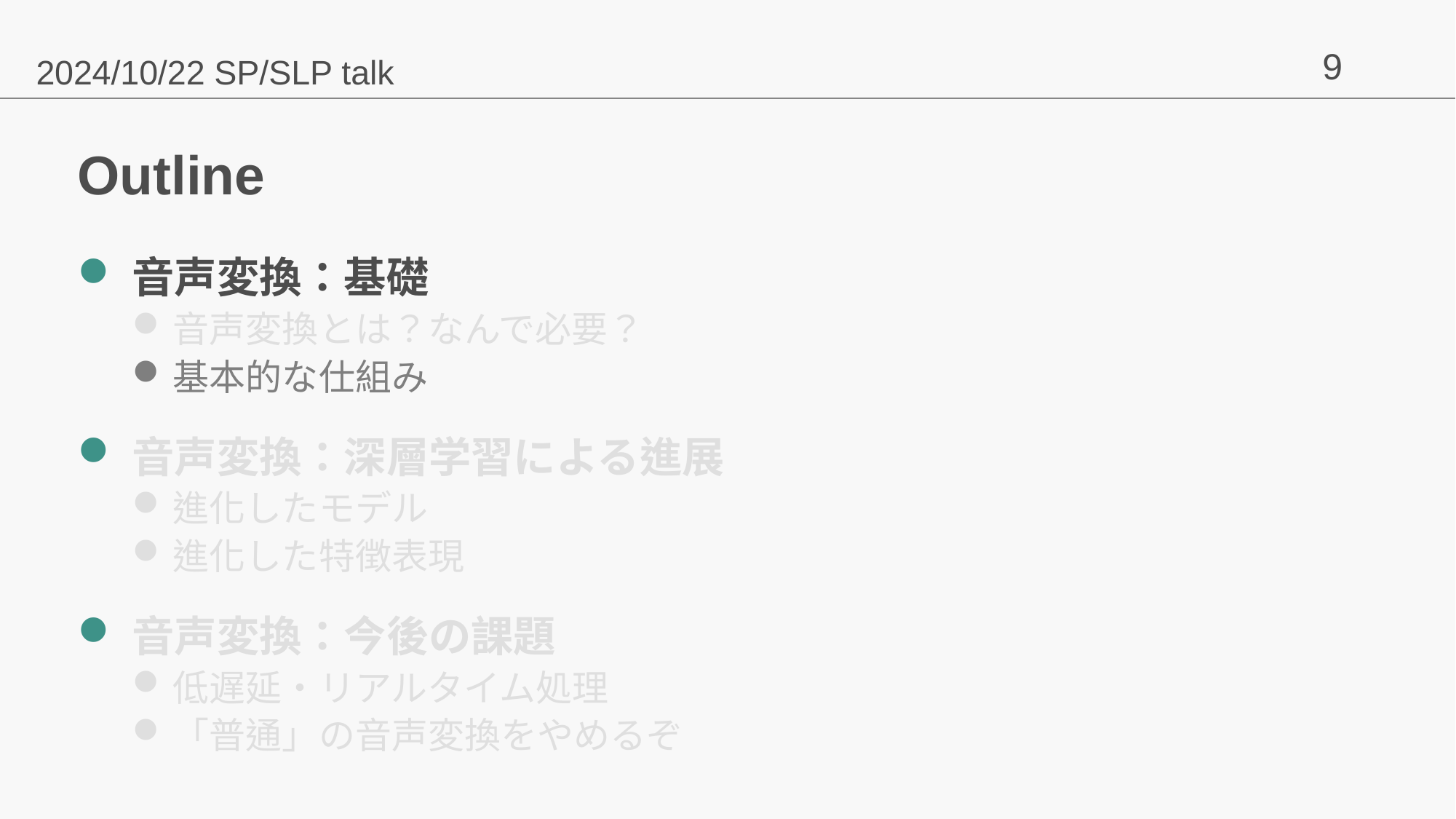

2024/10/22 SP/SLP talk
# Outline
音声変換：基礎
音声変換とは？なんで必要？
基本的な仕組み
音声変換：深層学習による進展
進化したモデル
進化した特徴表現
音声変換：今後の課題
低遅延・リアルタイム処理
「普通」の音声変換をやめるぞ